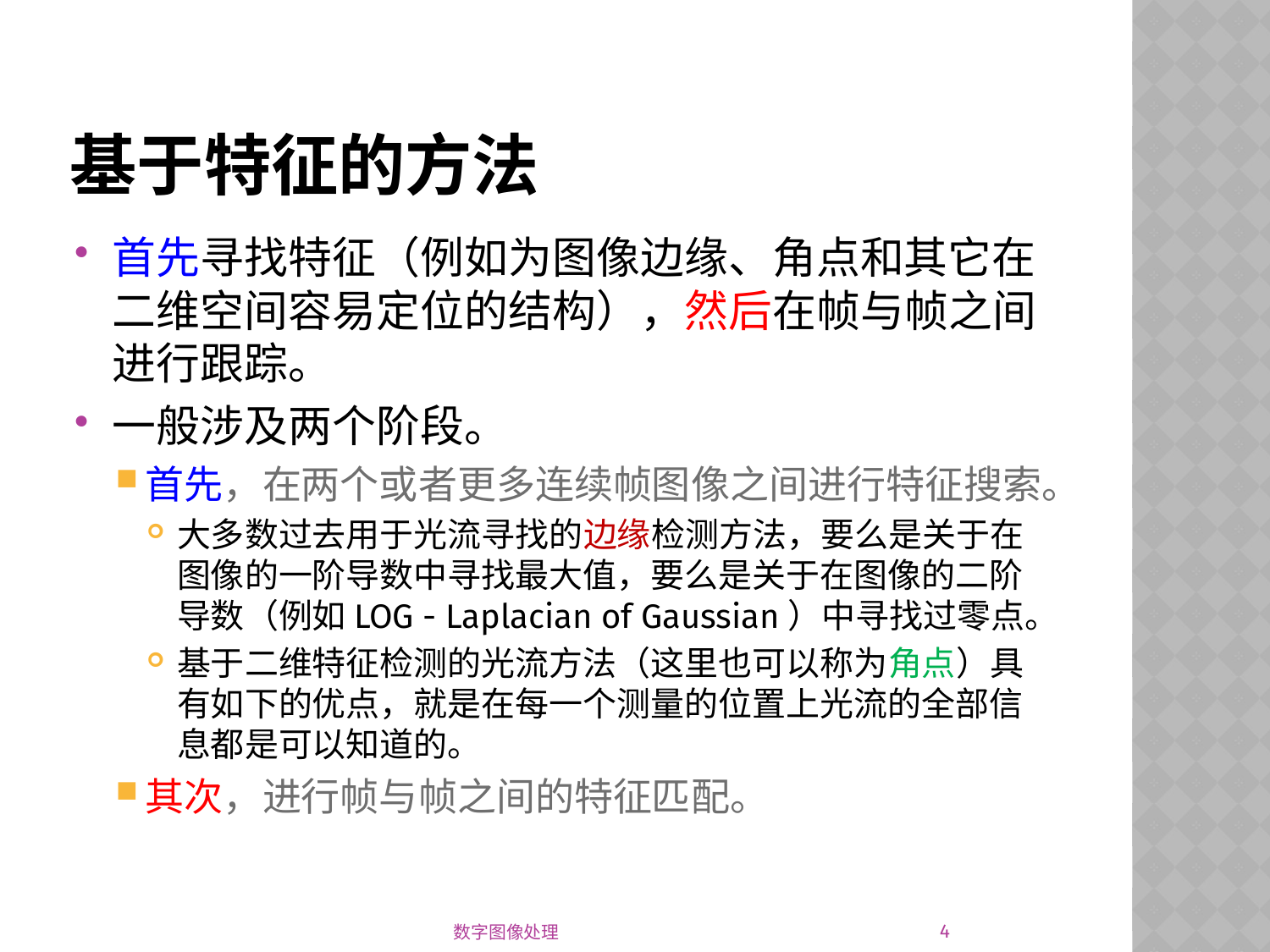

# 基于特征的方法
首先寻找特征（例如为图像边缘、角点和其它在二维空间容易定位的结构），然后在帧与帧之间进行跟踪。
一般涉及两个阶段。
首先，在两个或者更多连续帧图像之间进行特征搜索。
大多数过去用于光流寻找的边缘检测方法，要么是关于在图像的一阶导数中寻找最大值，要么是关于在图像的二阶导数（例如LOG - Laplacian of Gaussian）中寻找过零点。
基于二维特征检测的光流方法（这里也可以称为角点）具有如下的优点，就是在每一个测量的位置上光流的全部信息都是可以知道的。
其次，进行帧与帧之间的特征匹配。
4
数字图像处理